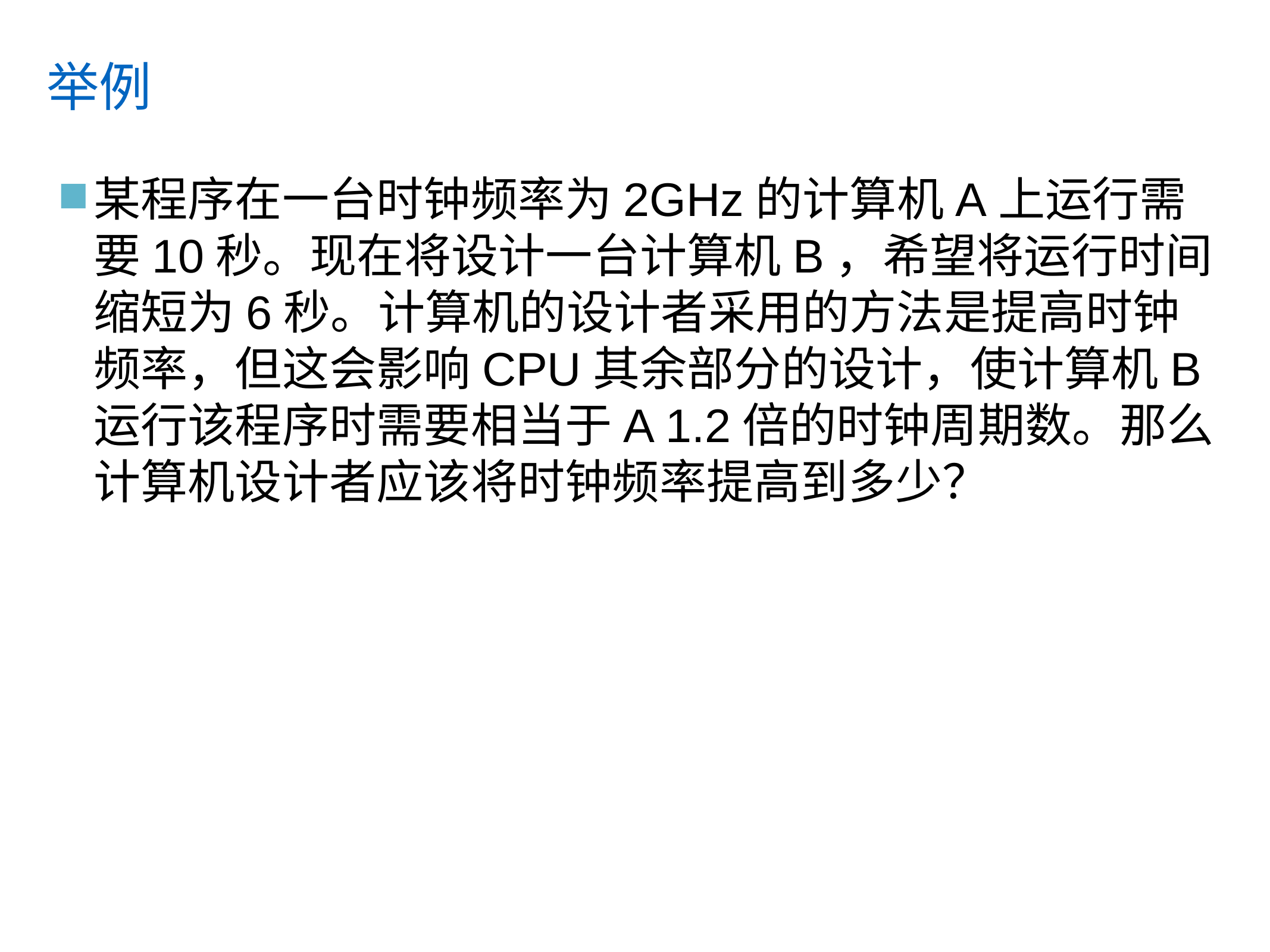

# 举例
某程序在一台时钟频率为2GHz的计算机A上运行需要10秒。现在将设计一台计算机B，希望将运行时间缩短为6秒。计算机的设计者采用的方法是提高时钟频率，但这会影响CPU其余部分的设计，使计算机B运行该程序时需要相当于A 1.2倍的时钟周期数。那么计算机设计者应该将时钟频率提高到多少？
49